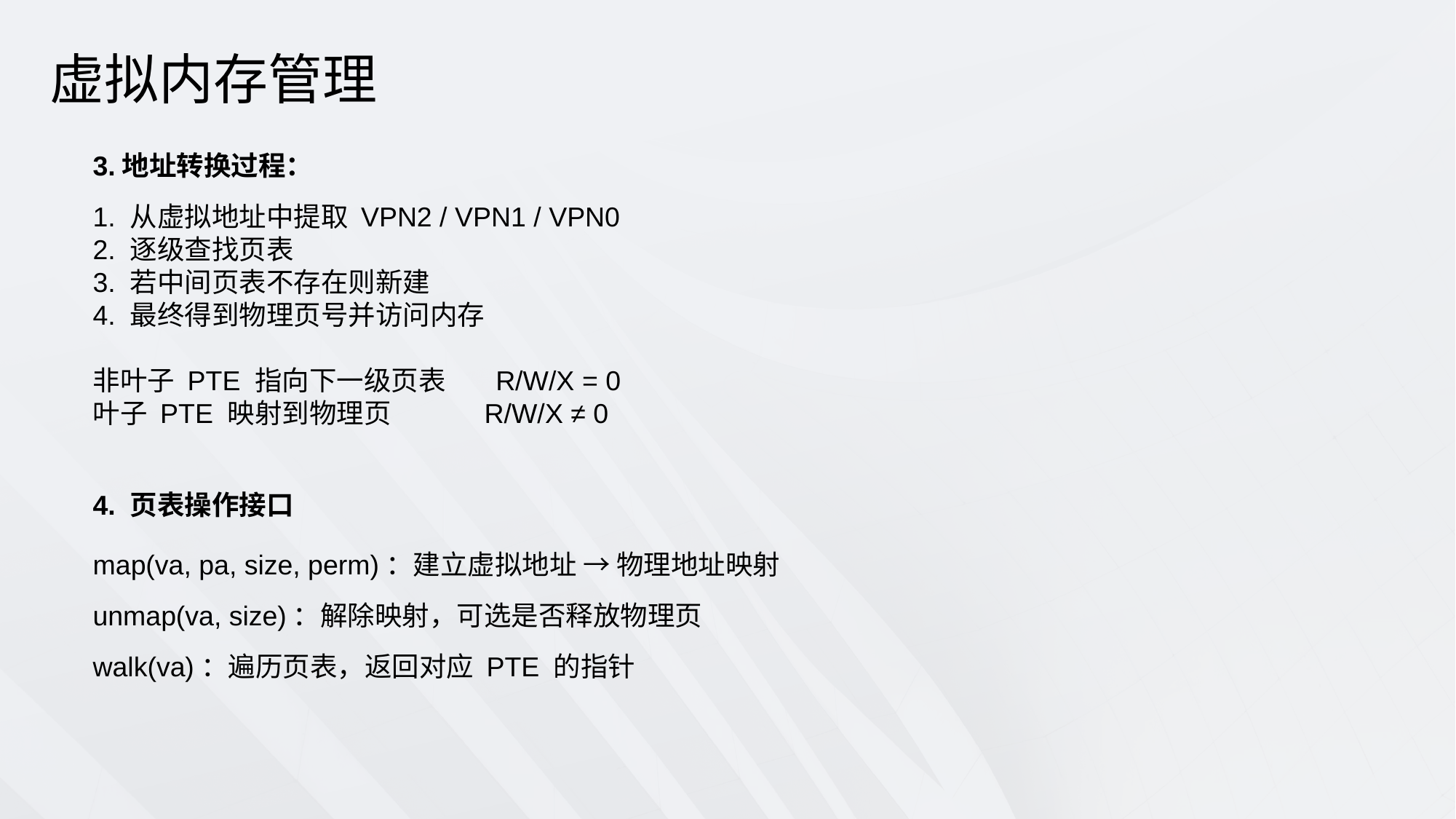

虚拟内存管理
3.地址转换过程：
1. 从虚拟地址中提取 VPN2 / VPN1 / VPN0
2. 逐级查找页表
3. 若中间页表不存在则新建
4. 最终得到物理页号并访问内存

非叶子 PTE 指向下一级页表       R/W/X = 0
叶子 PTE 映射到物理页              R/W/X ≠ 0

4. 页表操作接口
map(va, pa, size, perm)：建立虚拟地址 → 物理地址映射
unmap(va, size)：解除映射，可选是否释放物理页
walk(va)：遍历页表，返回对应 PTE 的指针